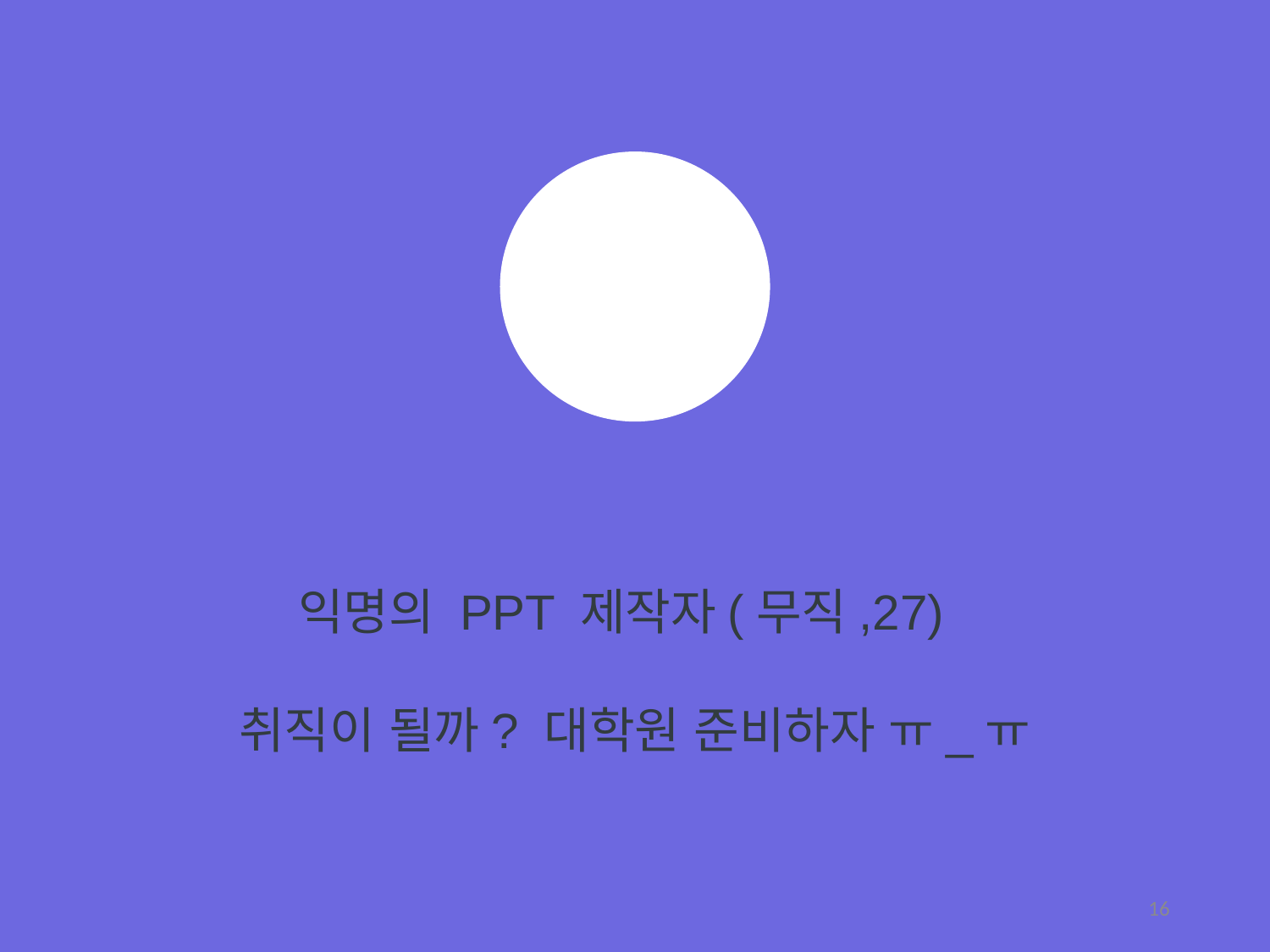

익명의 PPT 제작자(무직,27)

취직이 될까? 대학원 준비하자 ㅠ_ㅠ
16